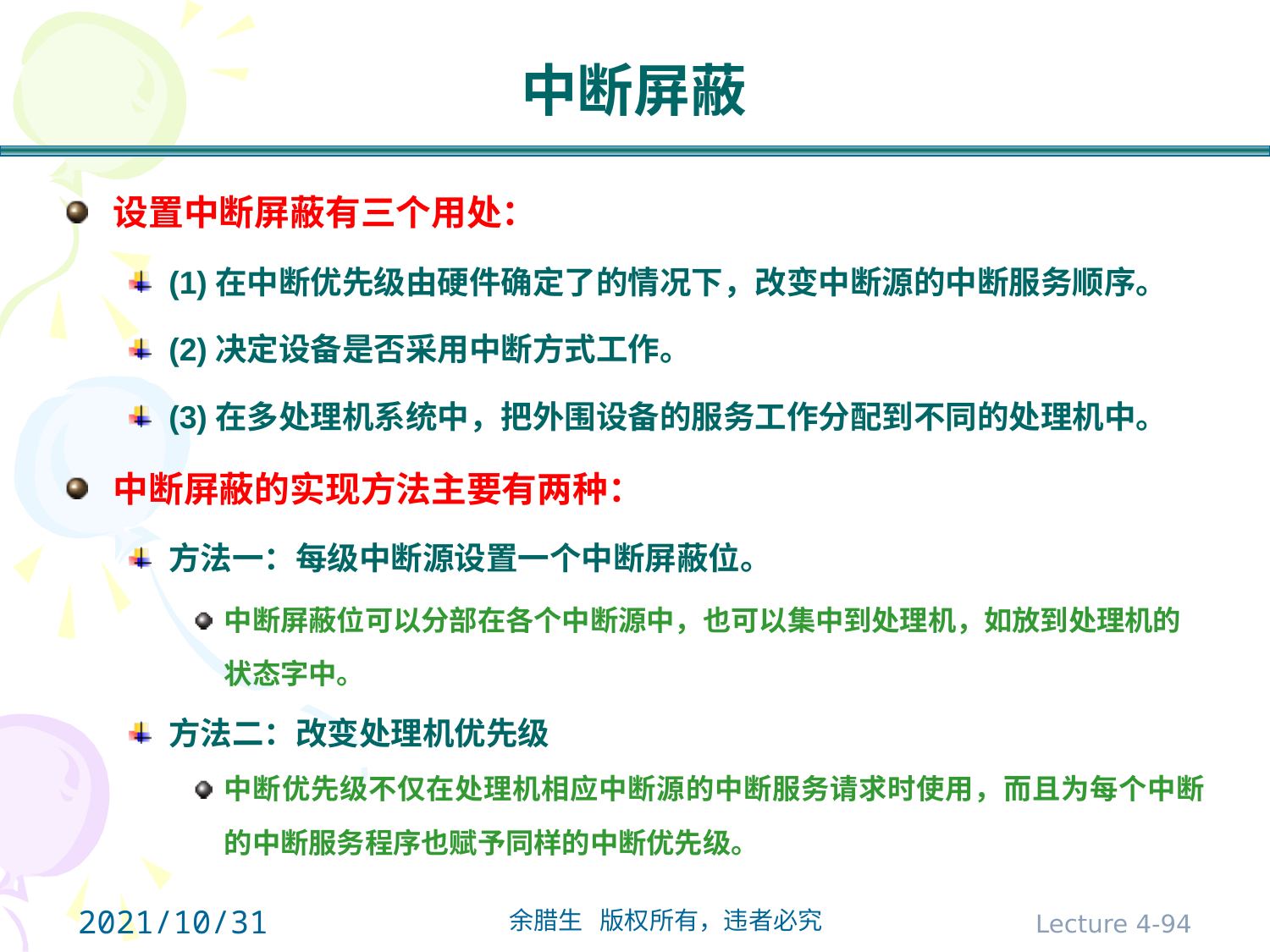

# 中断屏蔽
设置中断屏蔽有三个用处：
(1)在中断优先级由硬件确定了的情况下，改变中断源的中断服务顺序。
(2)决定设备是否采用中断方式工作。
(3)在多处理机系统中，把外围设备的服务工作分配到不同的处理机中。
中断屏蔽的实现方法主要有两种：
方法一：每级中断源设置一个中断屏蔽位。
中断屏蔽位可以分部在各个中断源中，也可以集中到处理机，如放到处理机的状态字中。
方法二：改变处理机优先级
中断优先级不仅在处理机相应中断源的中断服务请求时使用，而且为每个中断的中断服务程序也赋予同样的中断优先级。
2021/10/31
Lecture 4-94